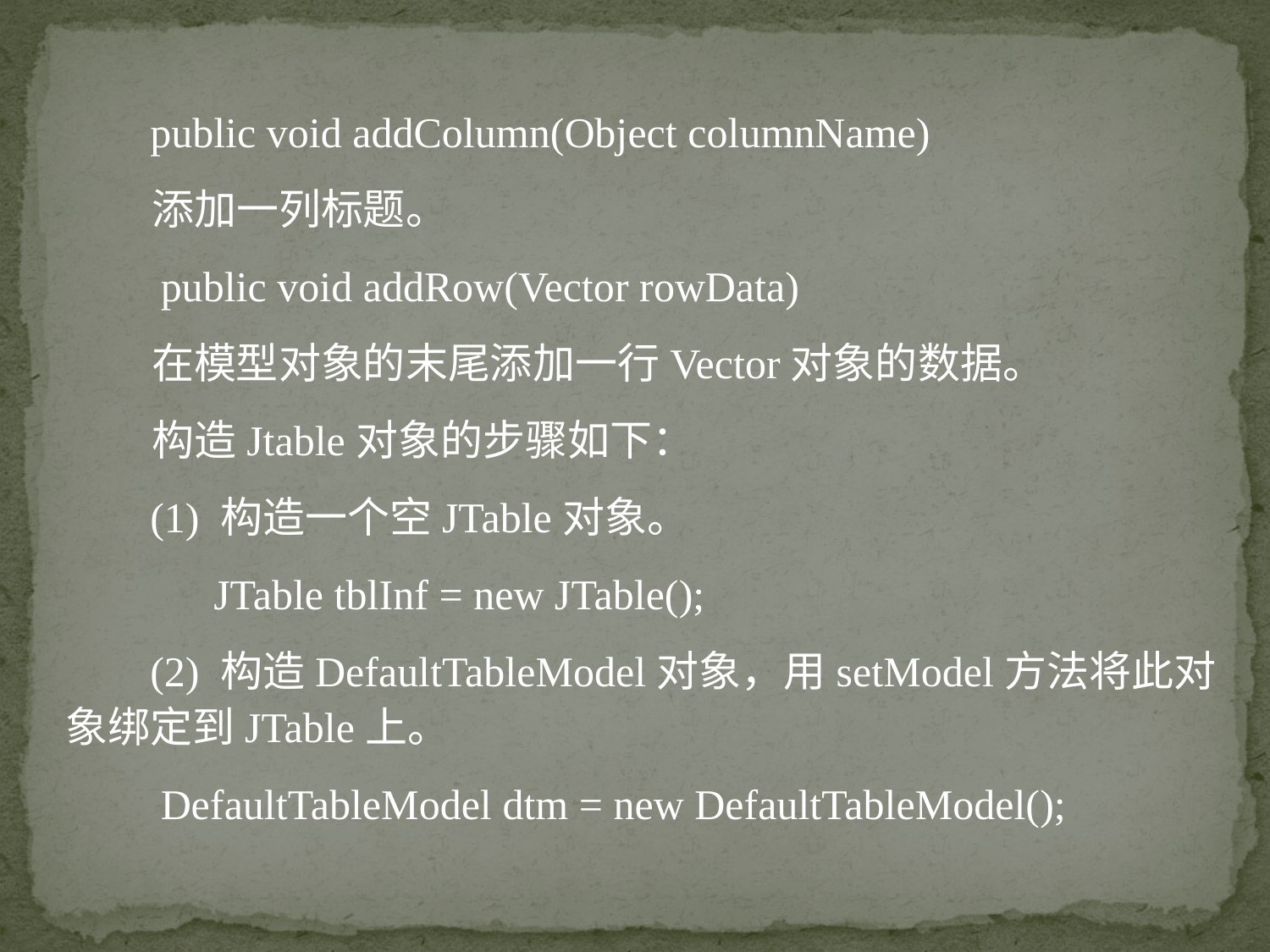

public void addColumn(Object columnName)
        添加一列标题。
         public void addRow(Vector rowData)
        在模型对象的末尾添加一行Vector对象的数据。
        构造Jtable对象的步骤如下：
        (1) 构造一个空JTable对象。
	  JTable tblInf = new JTable();
        (2) 构造DefaultTableModel对象，用setModel方法将此对象绑定到JTable上。
         DefaultTableModel dtm = new DefaultTableModel();